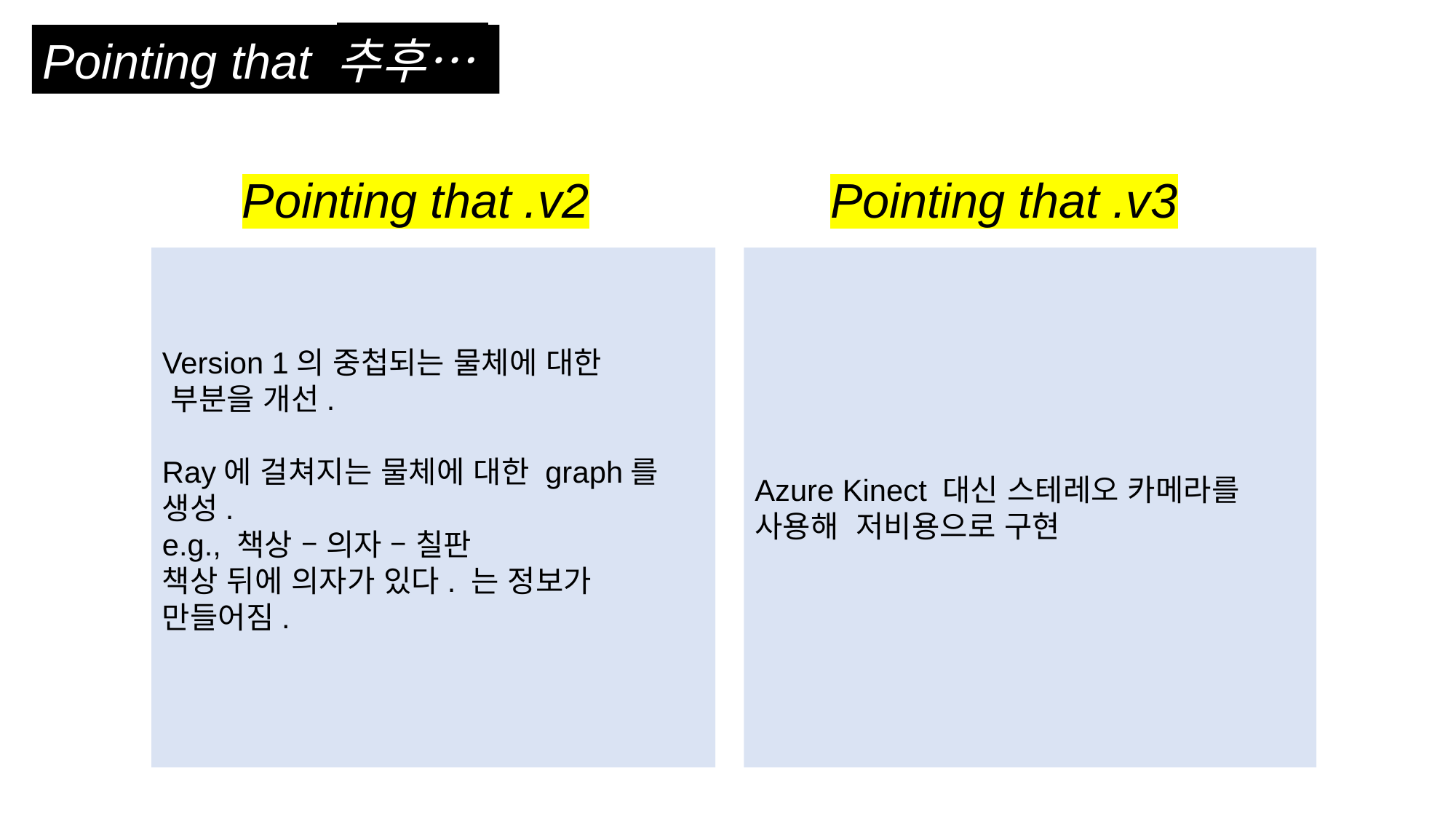

Pointing that 추후…
Pointing that .v2
Pointing that .v3
Version 1의 중첩되는 물체에 대한
 부분을 개선.
Ray에 걸쳐지는 물체에 대한 graph를 생성.
e.g., 책상 – 의자 – 칠판
책상 뒤에 의자가 있다. 는 정보가 만들어짐.
Azure Kinect 대신 스테레오 카메라를 사용해  저비용으로 구현